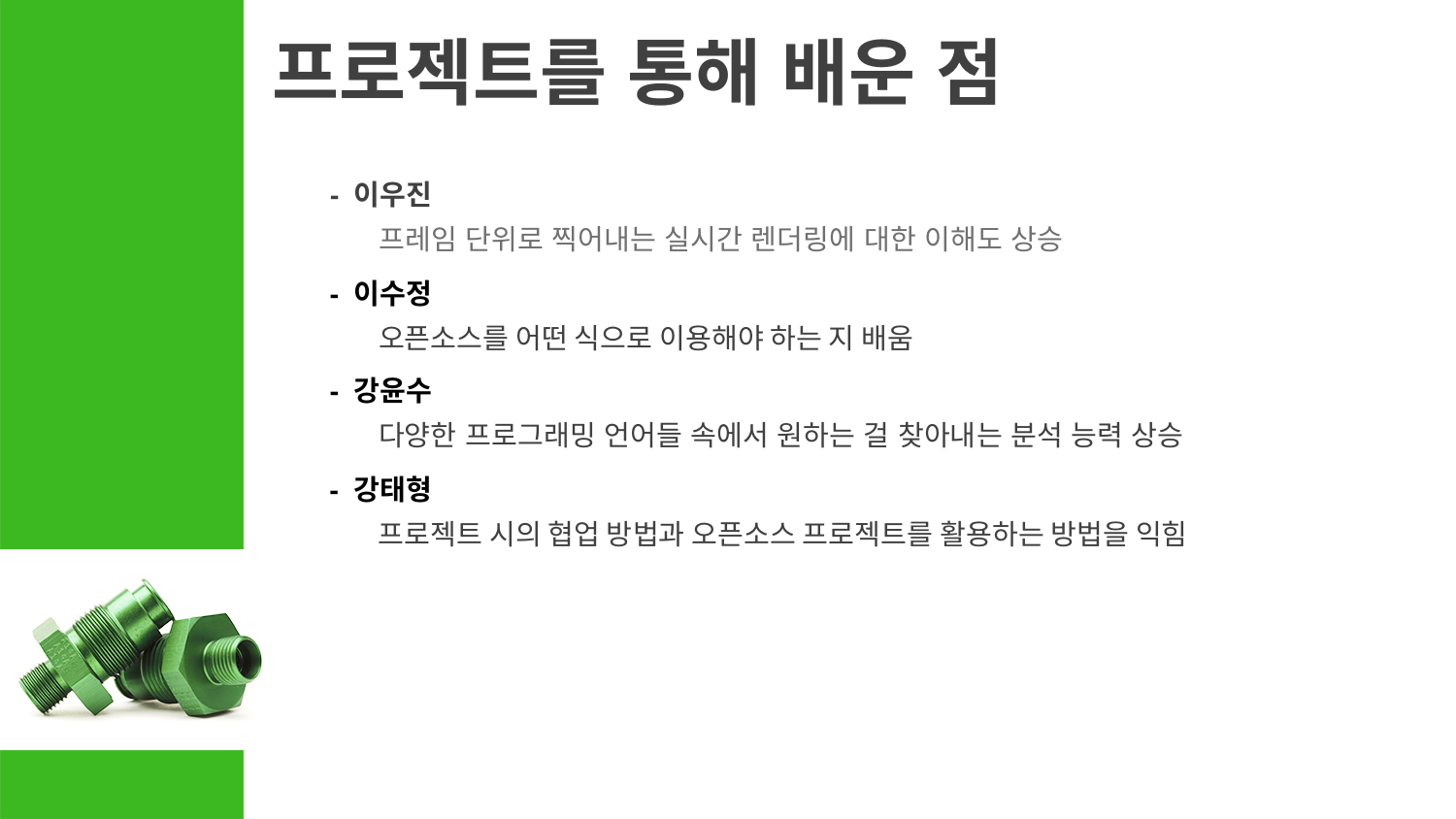

# 프로젝트를 통해 배운 점
- 이우진
프레임 단위로 찍어내는 실시간 렌더링에 대한 이해도 상승
- 이수정
오픈소스를 어떤 식으로 이용해야 하는 지 배움
- 강윤수
다양한 프로그래밍 언어들 속에서 원하는 걸 찾아내는 분석 능력 상승
- 강태형
프로젝트 시의 협업 방법과 오픈소스 프로젝트를 활용하는 방법을 익힘